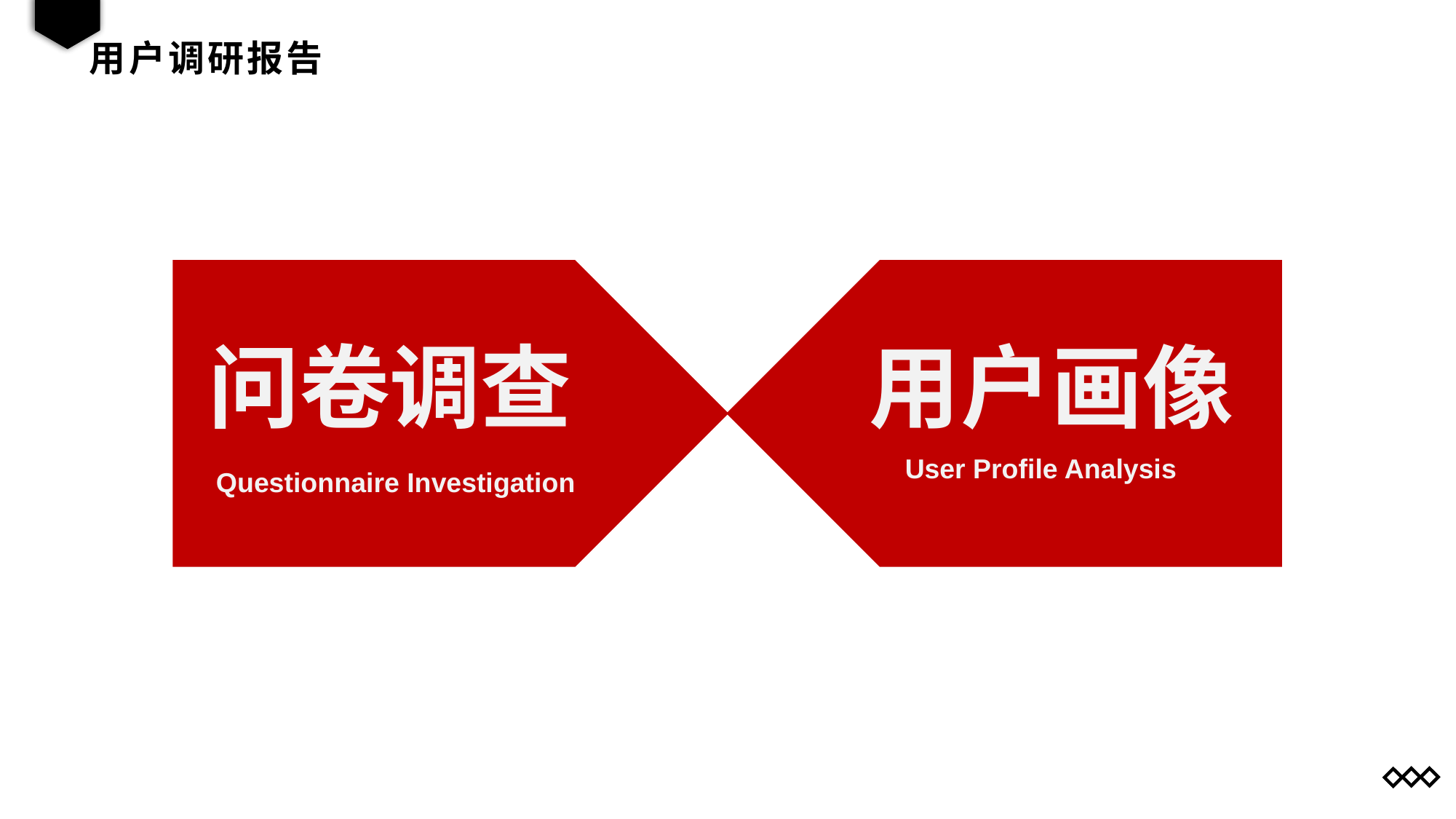

# 用户调研报告

问卷调查
用户画像
User Profile Analysis
Questionnaire Investigation